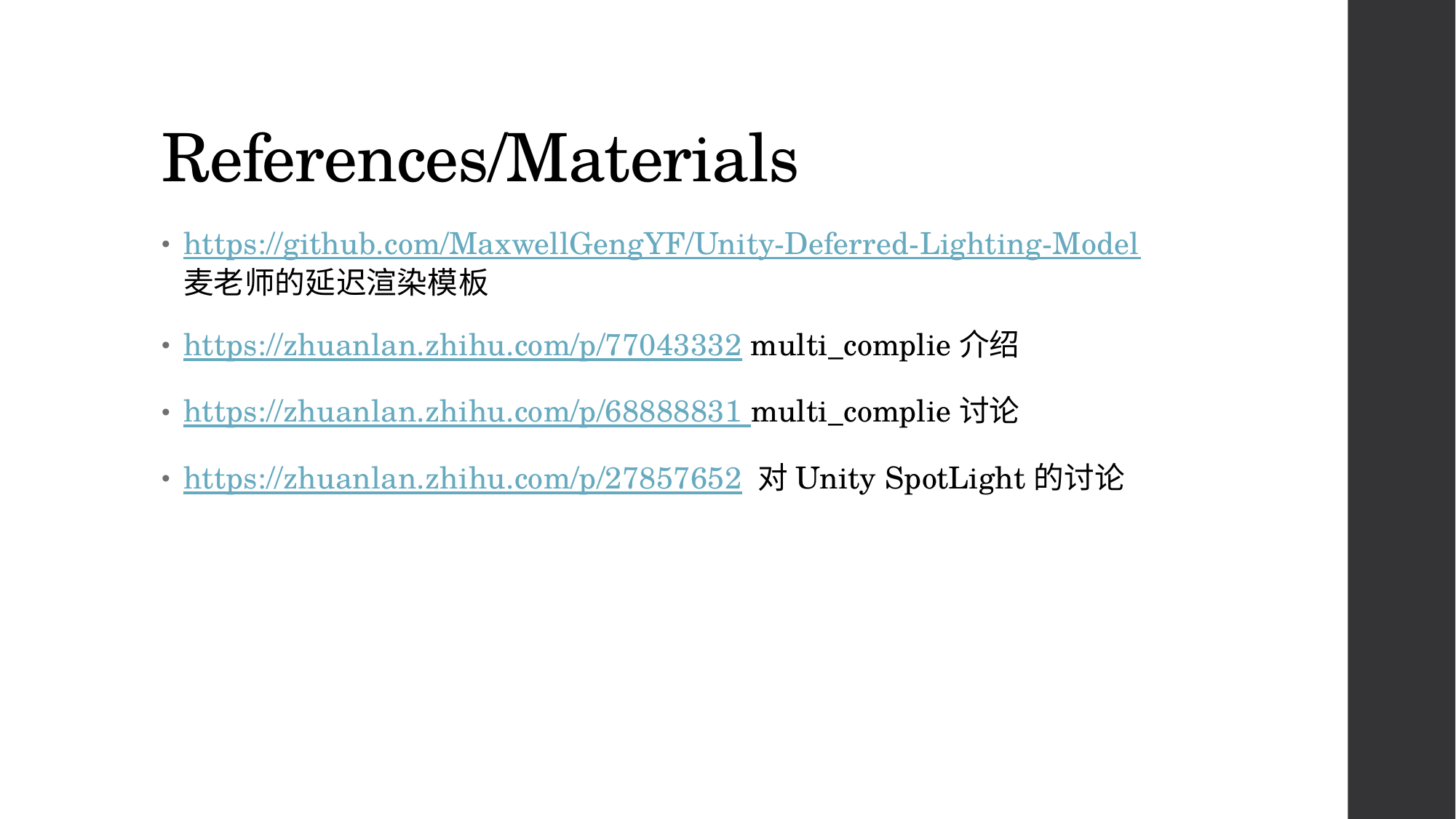

# References/Materials
https://github.com/MaxwellGengYF/Unity-Deferred-Lighting-Model 麦老师的延迟渲染模板
https://zhuanlan.zhihu.com/p/77043332 multi_complie介绍
https://zhuanlan.zhihu.com/p/68888831 multi_complie讨论
https://zhuanlan.zhihu.com/p/27857652 对Unity SpotLight的讨论